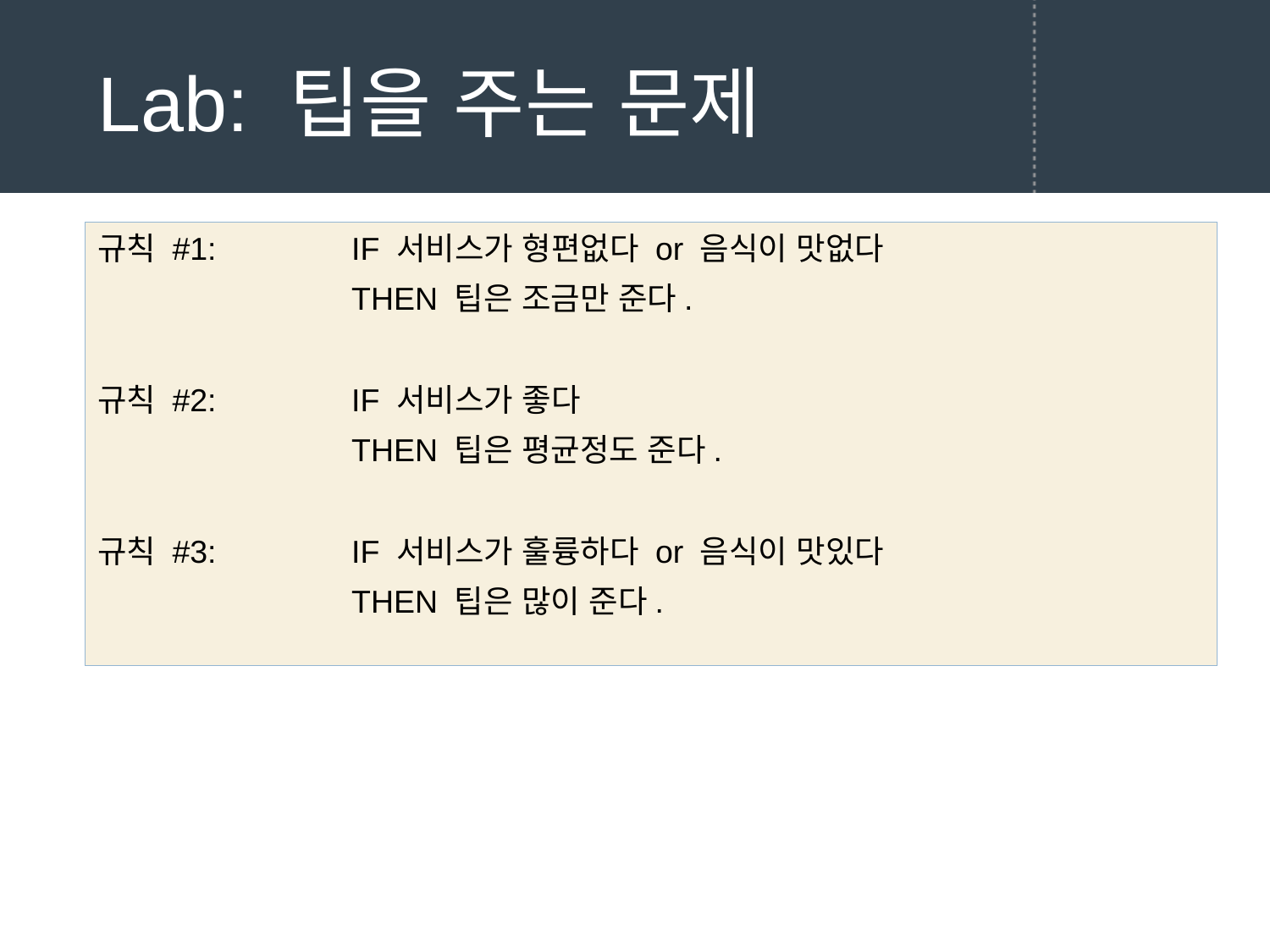

# Lab: 팁을 주는 문제
규칙 #1: 	IF 서비스가 형편없다 or 음식이 맛없다
		THEN 팁은 조금만 준다.

규칙 #2: 	IF 서비스가 좋다
		THEN 팁은 평균정도 준다.

규칙 #3: 	IF 서비스가 훌륭하다 or 음식이 맛있다
		THEN 팁은 많이 준다.